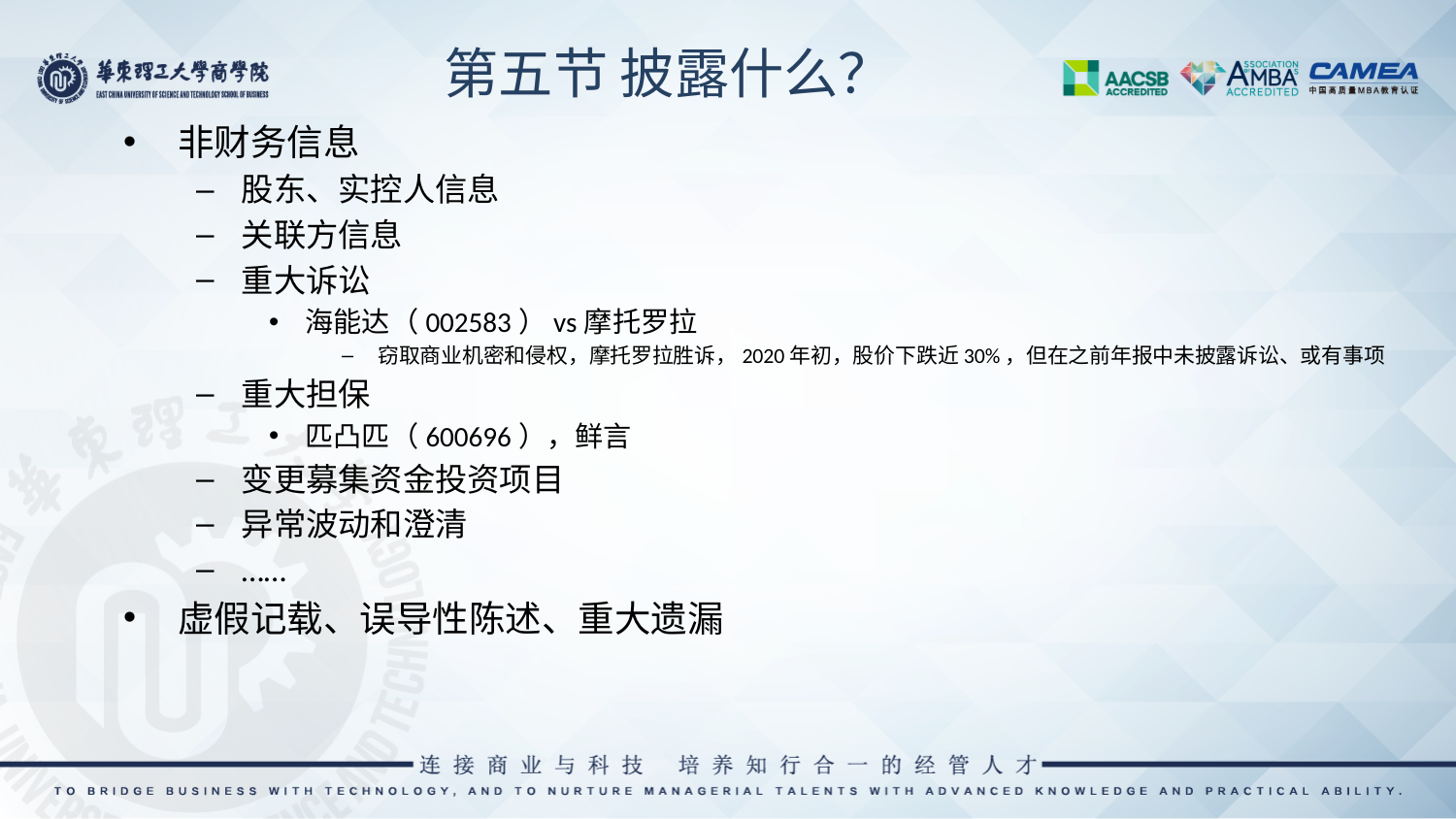

第五节 披露什么？
非财务信息
股东、实控人信息
关联方信息
重大诉讼
海能达（002583）vs摩托罗拉
窃取商业机密和侵权，摩托罗拉胜诉，2020年初，股价下跌近30%，但在之前年报中未披露诉讼、或有事项
重大担保
匹凸匹（600696），鲜言
变更募集资金投资项目
异常波动和澄清
……
虚假记载、误导性陈述、重大遗漏
30